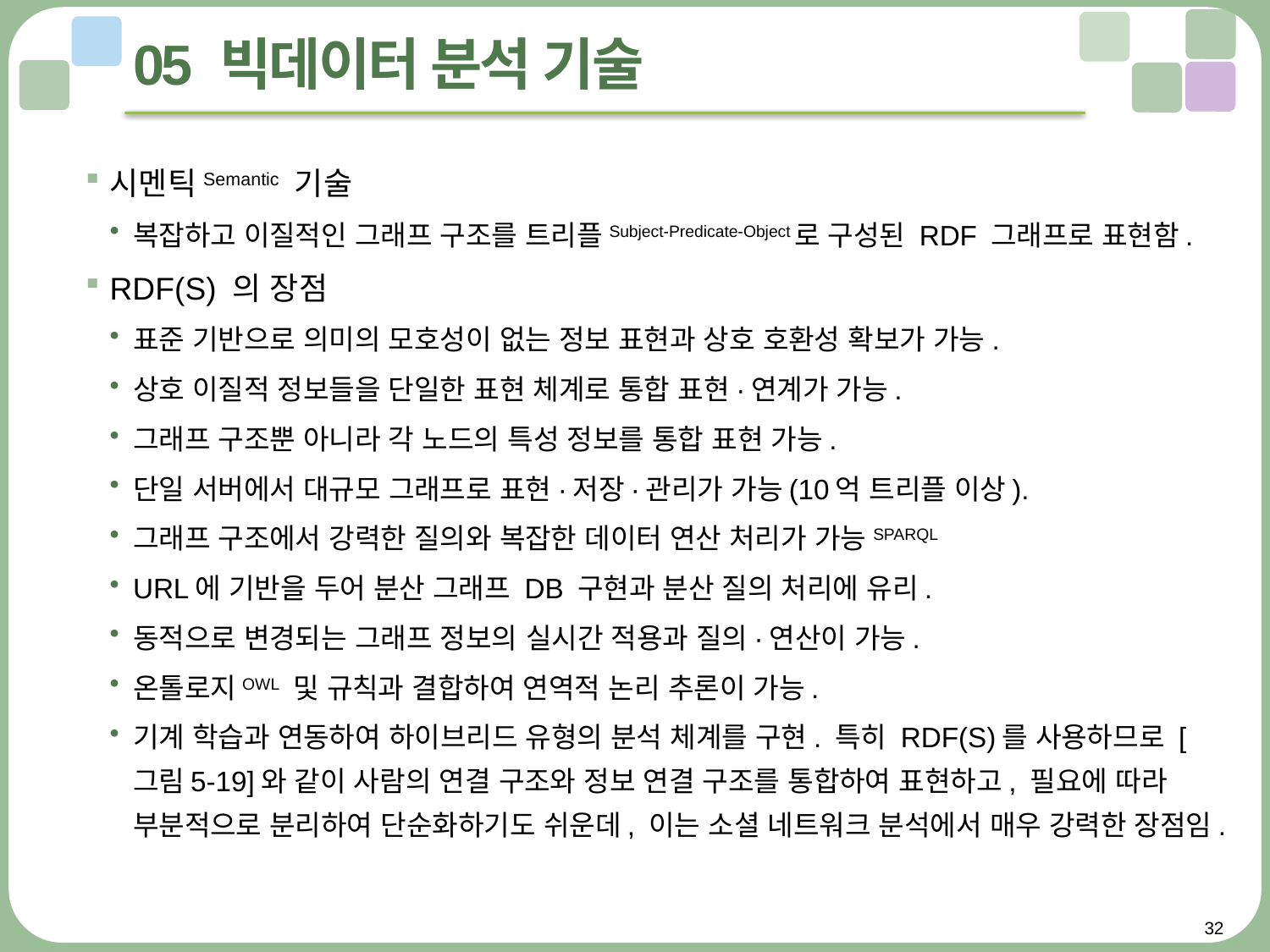

# 05 빅데이터 분석 기술
시멘틱Semantic 기술
복잡하고 이질적인 그래프 구조를 트리플Subject-Predicate-Object로 구성된 RDF 그래프로 표현함.
RDF(S) 의 장점
표준 기반으로 의미의 모호성이 없는 정보 표현과 상호 호환성 확보가 가능.
상호 이질적 정보들을 단일한 표현 체계로 통합 표현·연계가 가능.
그래프 구조뿐 아니라 각 노드의 특성 정보를 통합 표현 가능.
단일 서버에서 대규모 그래프로 표현·저장·관리가 가능(10억 트리플 이상).
그래프 구조에서 강력한 질의와 복잡한 데이터 연산 처리가 가능SPARQL
URL에 기반을 두어 분산 그래프 DB 구현과 분산 질의 처리에 유리.
동적으로 변경되는 그래프 정보의 실시간 적용과 질의·연산이 가능.
온톨로지OWL 및 규칙과 결합하여 연역적 논리 추론이 가능.
기계 학습과 연동하여 하이브리드 유형의 분석 체계를 구현. 특히 RDF(S)를 사용하므로 [그림5-19]와 같이 사람의 연결 구조와 정보 연결 구조를 통합하여 표현하고, 필요에 따라 부분적으로 분리하여 단순화하기도 쉬운데, 이는 소셜 네트워크 분석에서 매우 강력한 장점임.